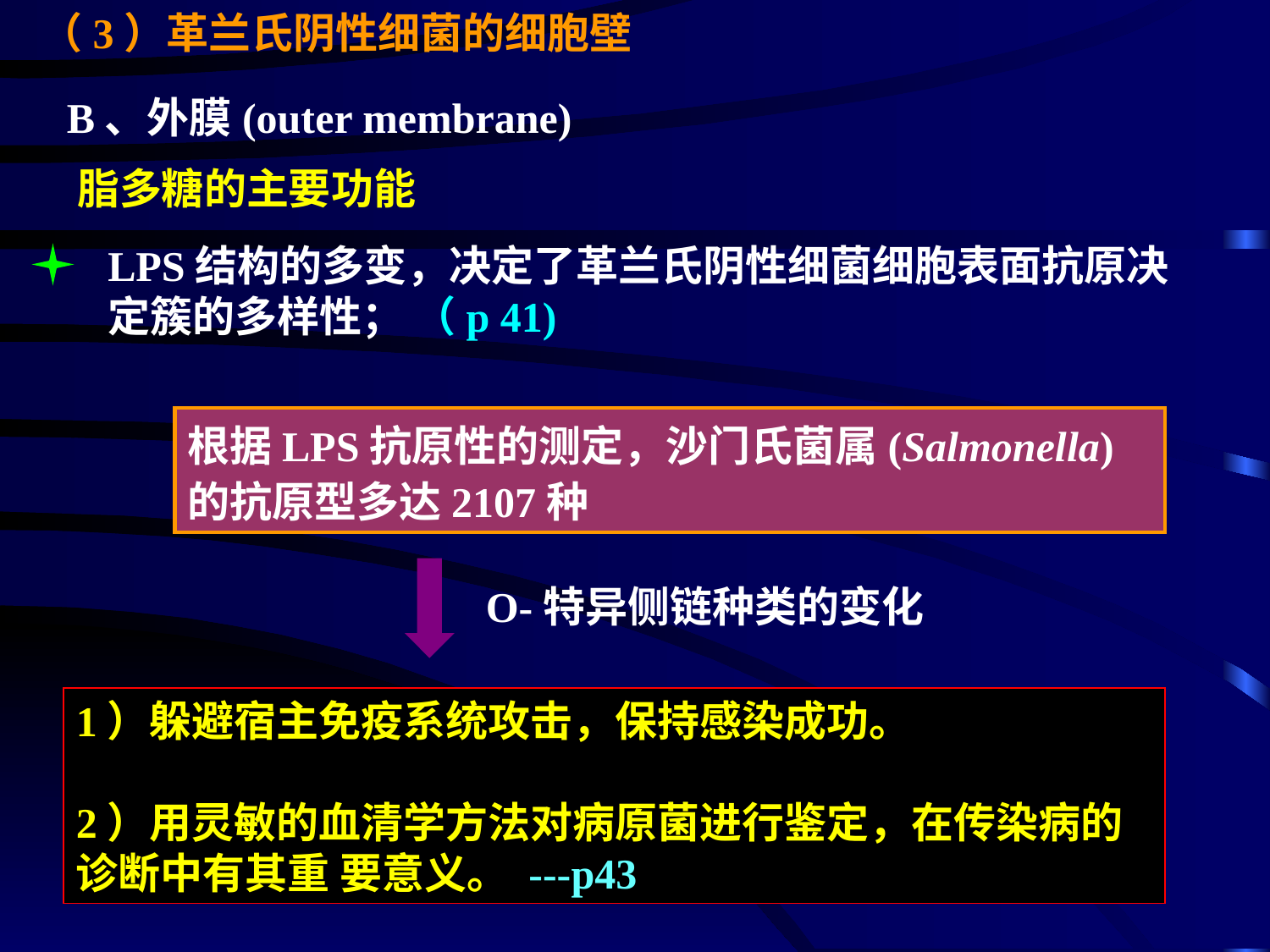

（3）革兰氏阴性细菌的细胞壁
B、外膜(outer membrane)
脂多糖的主要功能
LPS结构的多变，决定了革兰氏阴性细菌细胞表面抗原决定簇的多样性； （p 41)

根据LPS抗原性的测定，沙门氏菌属(Salmonella)的抗原型多达2107种

O-特异侧链种类的变化
1）躲避宿主免疫系统攻击，保持感染成功。

2）用灵敏的血清学方法对病原菌进行鉴定，在传染病的诊断中有其重 要意义。 ---p43